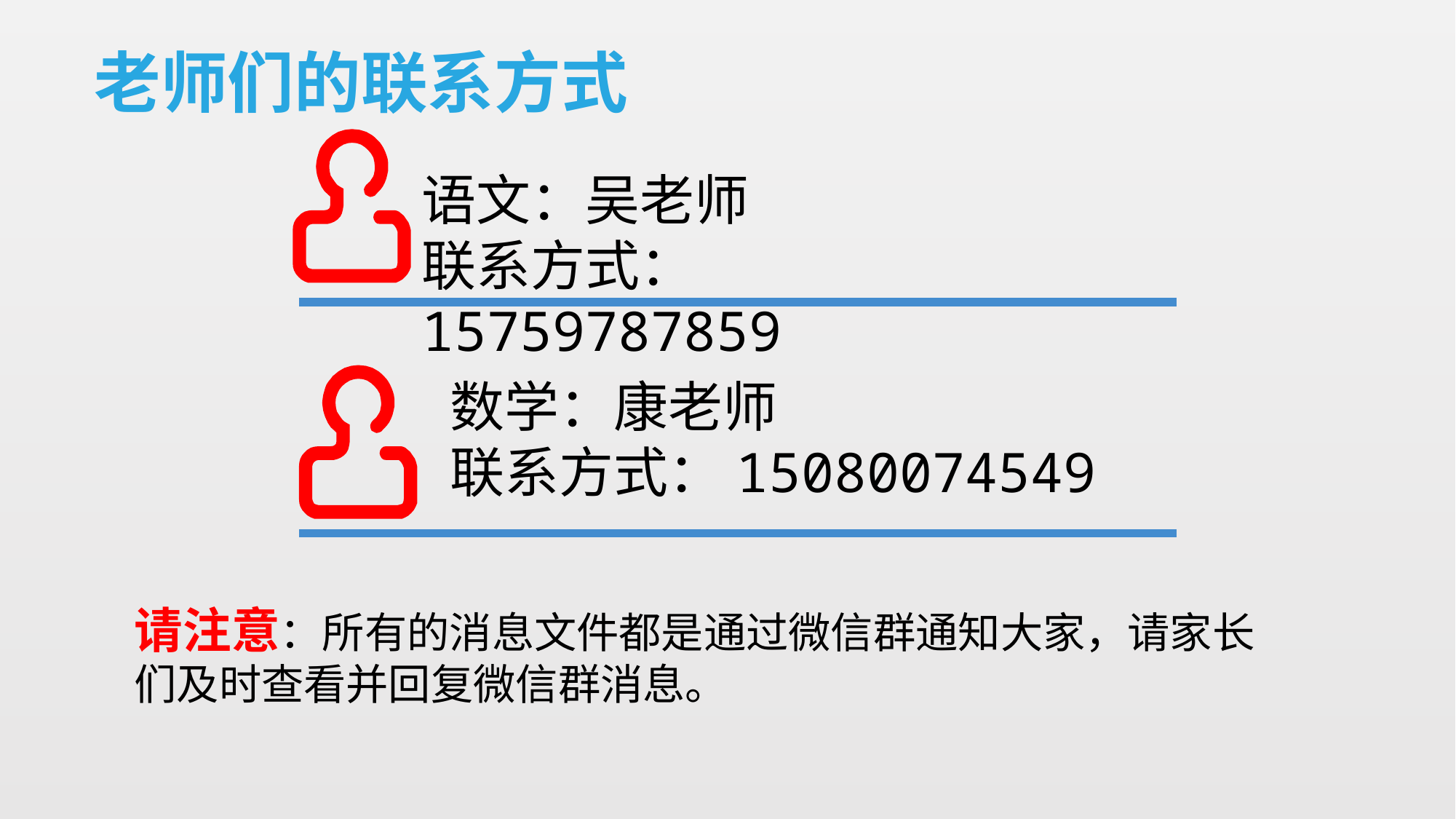

老师们的联系方式

语文：吴老师
联系方式：15759787859

数学：康老师
联系方式：15080074549
请注意：所有的消息文件都是通过微信群通知大家，请家长们及时查看并回复微信群消息。